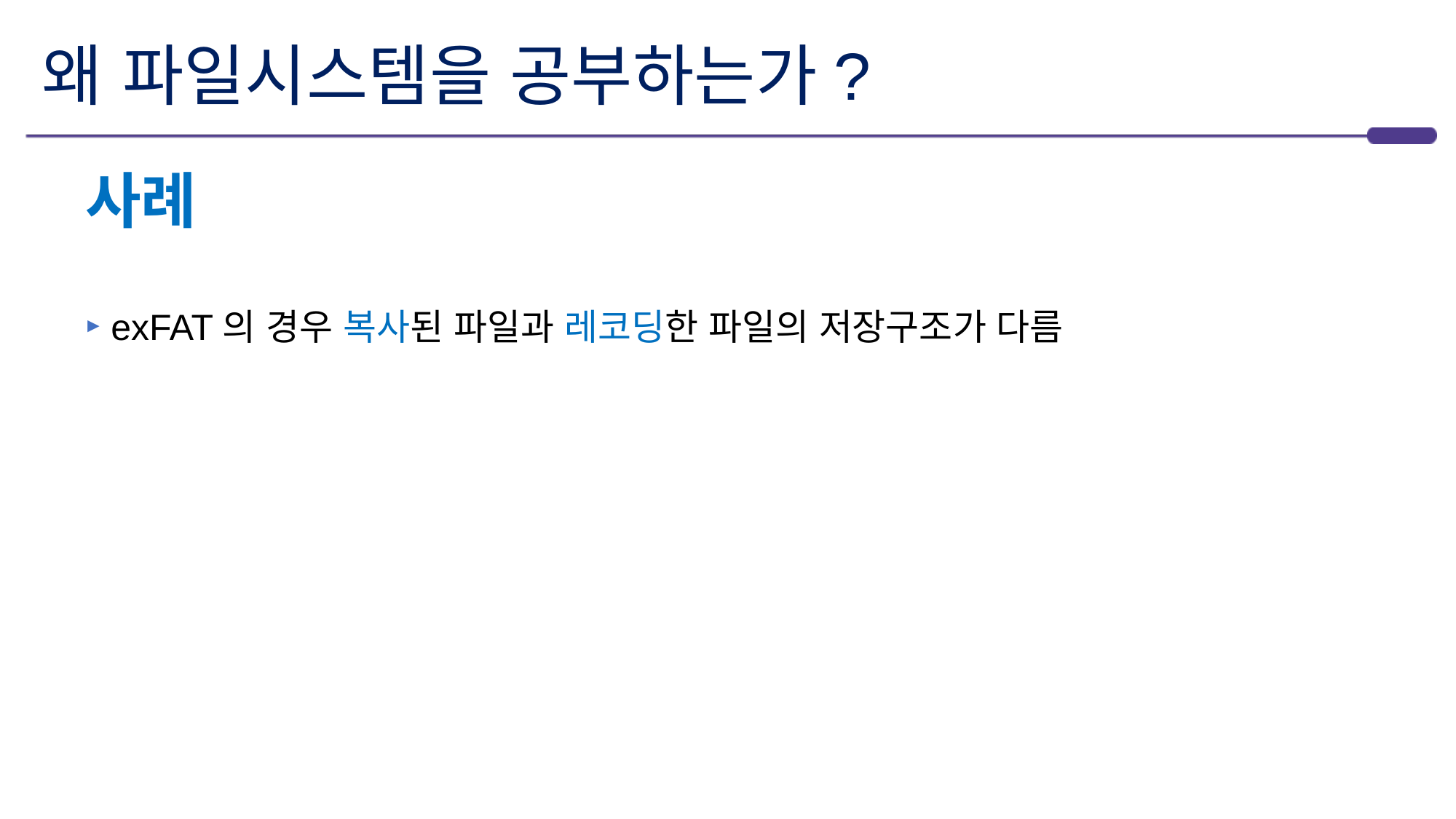

# 왜 파일시스템을 공부하는가?
사례
exFAT의 경우 복사된 파일과 레코딩한 파일의 저장구조가 다름